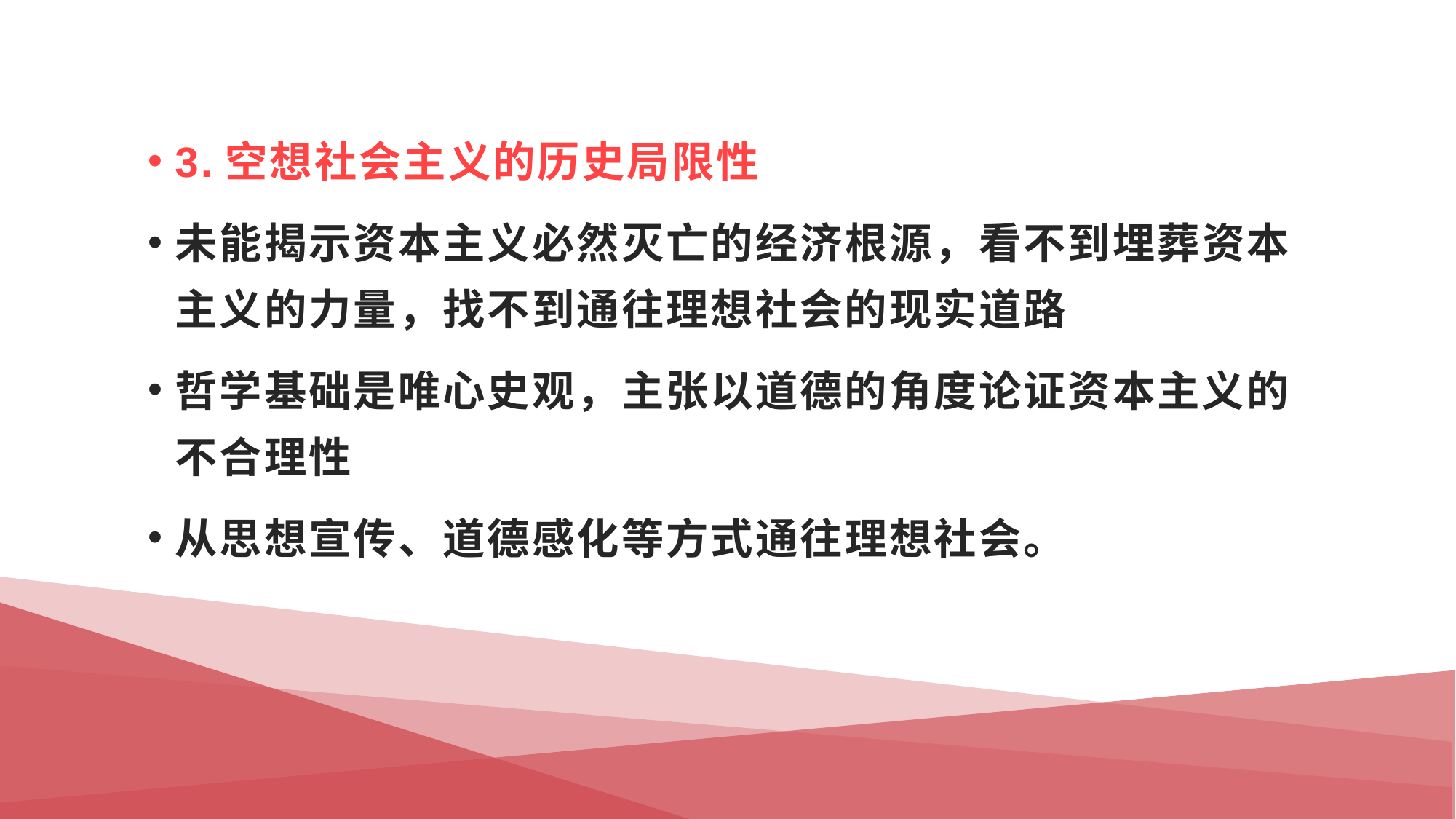

3.空想社会主义的历史局限性
未能揭示资本主义必然灭亡的经济根源，看不到埋葬资本主义的力量，找不到通往理想社会的现实道路
哲学基础是唯心史观，主张以道德的角度论证资本主义的不合理性
从思想宣传、道德感化等方式通往理想社会。